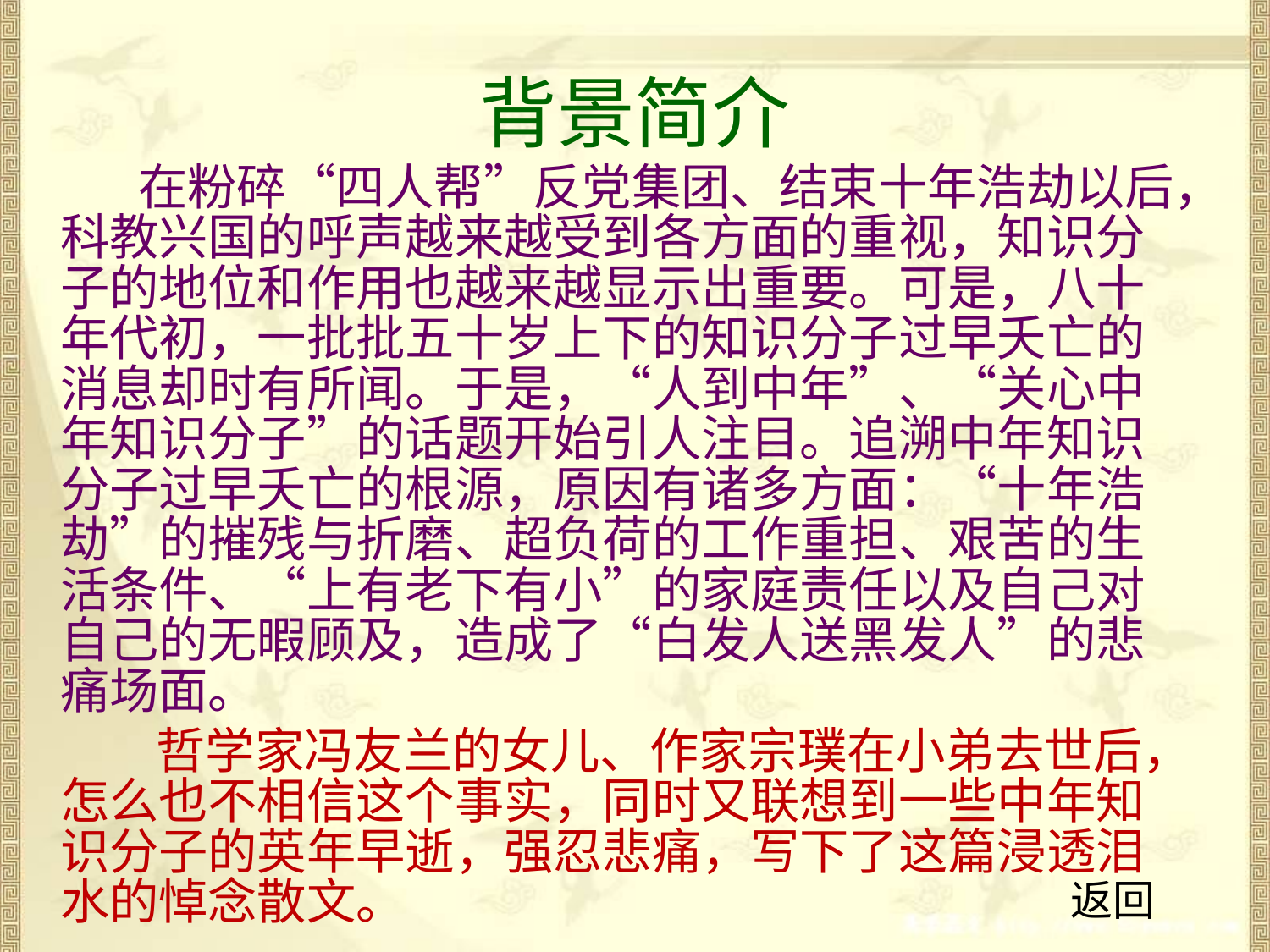

# 背景简介
               在粉碎“四人帮”反党集团、结束十年浩劫以后，科教兴国的呼声越来越受到各方面的重视，知识分子的地位和作用也越来越显示出重要。可是，八十年代初，一批批五十岁上下的知识分子过早夭亡的消息却时有所闻。于是，“人到中年”、“关心中年知识分子”的话题开始引人注目。追溯中年知识分子过早夭亡的根源，原因有诸多方面：“十年浩劫”的摧残与折磨、超负荷的工作重担、艰苦的生活条件、“上有老下有小”的家庭责任以及自己对自己的无暇顾及，造成了“白发人送黑发人”的悲痛场面。
            哲学家冯友兰的女儿、作家宗璞在小弟去世后，怎么也不相信这个事实，同时又联想到一些中年知识分子的英年早逝，强忍悲痛，写下了这篇浸透泪水的悼念散文。
返回